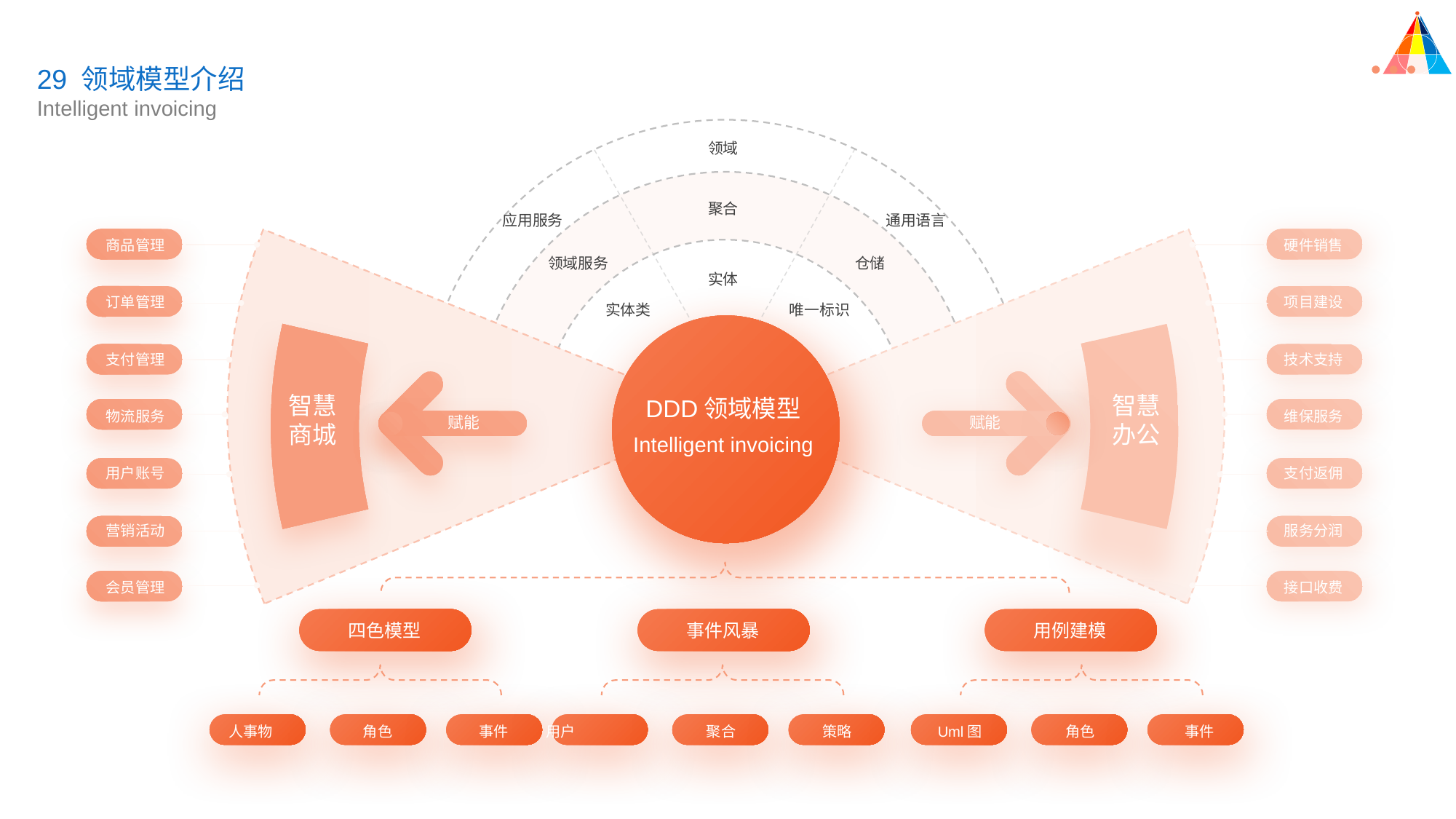

29 领域模型介绍

Intelligent invoicing

领域

聚合
应用服务
通用语言

商品管理
硬件销售

领域服务
仓储
实体

订单管理
项目建设
实体类
唯一标识

支付管理
技术支持

智慧
商城
智慧
办公
DDD领域模型

物流服务
维保服务
赋能
赋能

Intelligent invoicing

用户账号
支付返佣
营销活动
服务分润

会员管理
接口收费

四色模型
事件风暴
用例建模

人事物
角色
事件
用户
聚合
策略
Uml图
角色
 事件